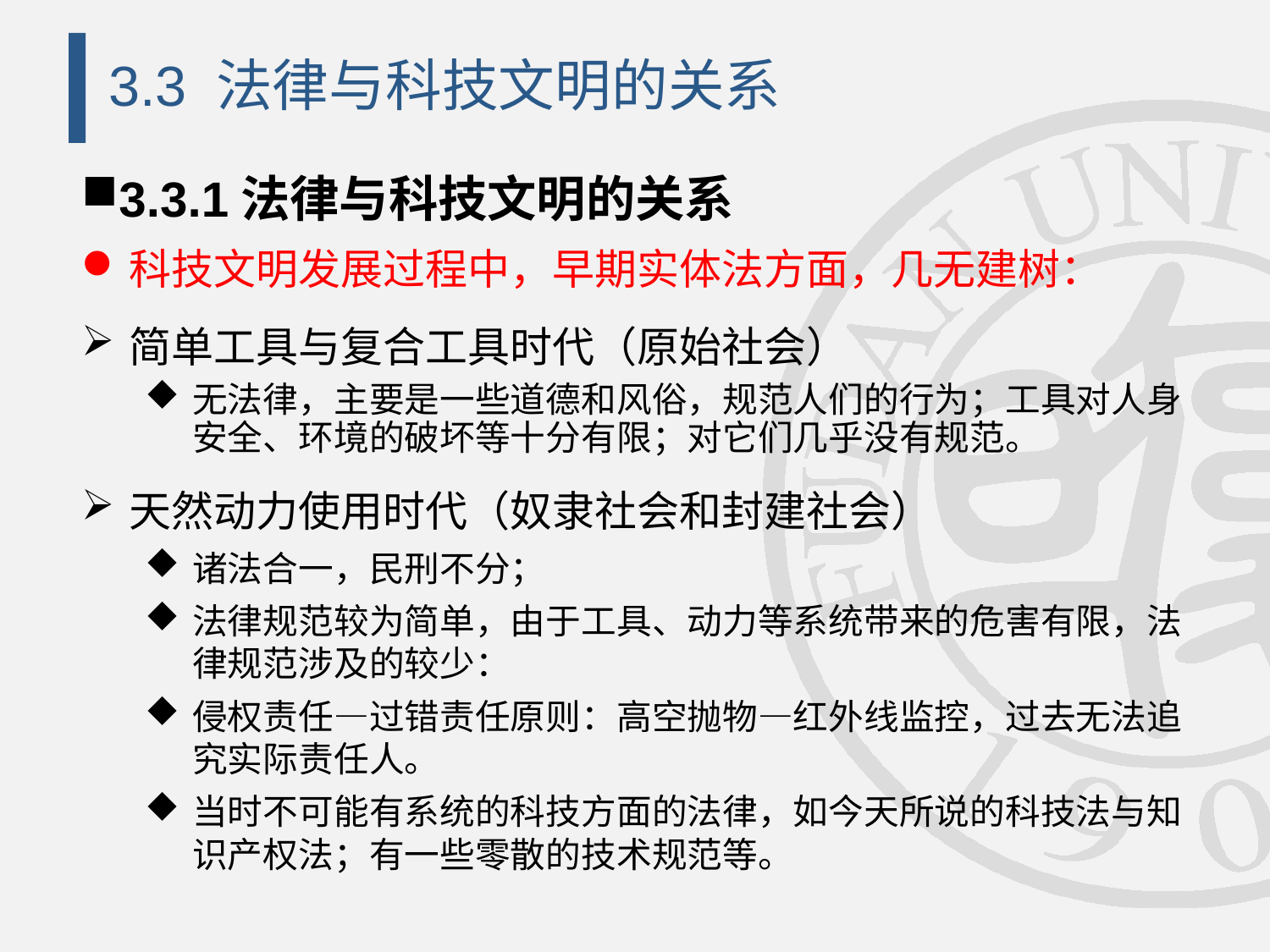

# 3.3 法律与科技文明的关系
3.3.1法律与科技文明的关系
科技文明发展过程中，早期实体法方面，几无建树：
简单工具与复合工具时代（原始社会）
无法律，主要是一些道德和风俗，规范人们的行为；工具对人身安全、环境的破坏等十分有限；对它们几乎没有规范。
天然动力使用时代（奴隶社会和封建社会）
诸法合一，民刑不分；
法律规范较为简单，由于工具、动力等系统带来的危害有限，法律规范涉及的较少：
侵权责任—过错责任原则：高空抛物—红外线监控，过去无法追究实际责任人。
当时不可能有系统的科技方面的法律，如今天所说的科技法与知识产权法；有一些零散的技术规范等。